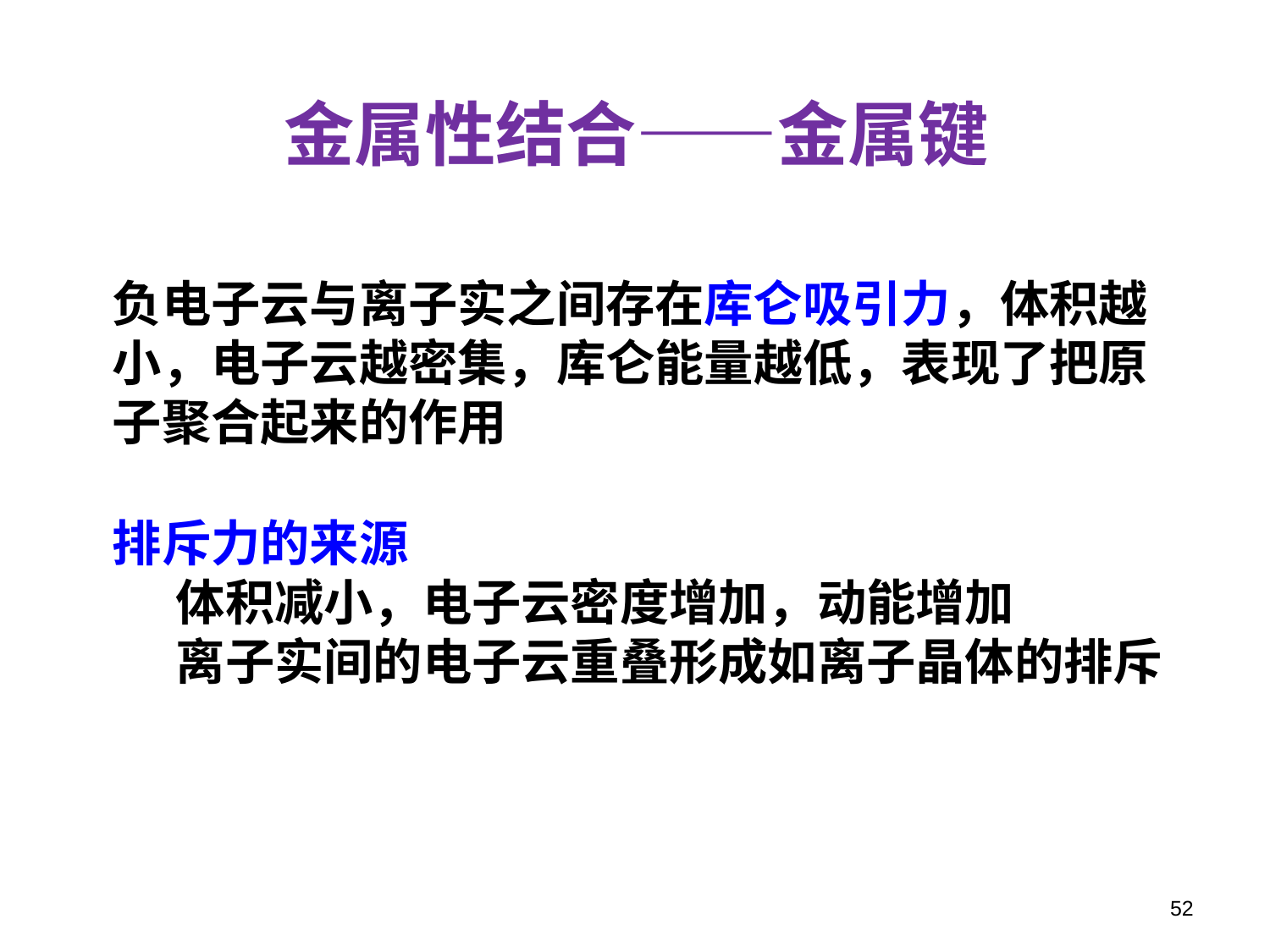

金属性结合——金属键
负电子云与离子实之间存在库仑吸引力，体积越小，电子云越密集，库仑能量越低，表现了把原子聚合起来的作用
排斥力的来源
体积减小，电子云密度增加，动能增加
离子实间的电子云重叠形成如离子晶体的排斥
52